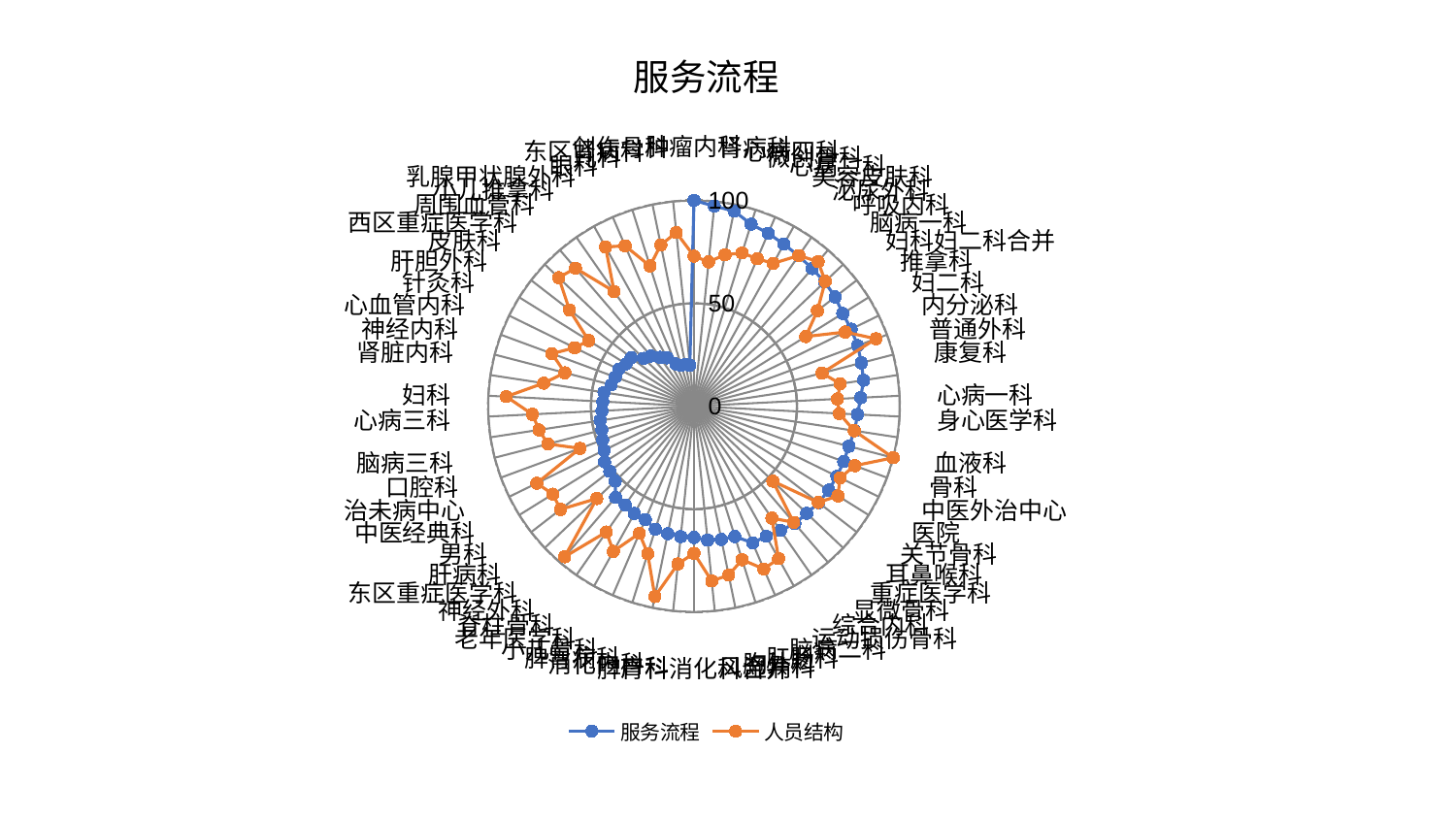

### Chart: 服务流程

| Category | 服务流程 | 人员结构 |
|---|---|---|
| 肿瘤内科 | 100.0 | 72.89035027778503 |
| 肾病科 | 97.71037262647859 | 70.49753754883447 |
| 心病四科 | 96.80821792773104 | 75.1316784559937 |
| 微创骨科 | 92.71633575707789 | 78.03498660728141 |
| 心病二科 | 91.40532083865473 | 77.95982857581768 |
| 美容皮肤科 | 90.014738109534 | 79.37740326968002 |
| 泌尿外科 | 89.03070443835263 | 89.18383911048493 |
| 呼吸内科 | 88.12164759825616 | 92.60591570113746 |
| 脑病一科 | 87.62246804787873 | 88.02113815429546 |
| 妇科妇二科合并 | 86.74752597643202 | 75.81663145169445 |
| 推拿科 | 85.18824778391769 | 63.99692771745489 |
| 妇二科 | 85.04196018010967 | 81.83602502802364 |
| 内分泌科 | 84.80155862109503 | 94.28586715247596 |
| 普通外科 | 84.0073141568234 | 64.22804775565744 |
| 康复科 | 83.35664080358428 | 71.91868459062057 |
| 心病一科 | 81.10938076100733 | 69.80018337760619 |
| 身心医学科 | 79.53068685782358 | 70.67471294960086 |
| 血液科 | 78.97117854817631 | 78.78155687618307 |
| 骨科 | 77.72107845879428 | 100.0 |
| 中医外治中心 | 77.58457088728358 | 83.28160559546996 |
| 医院 | 77.33800019143354 | 79.06535841487158 |
| 关节骨科 | 77.12769808689757 | 82.40213775048349 |
| 耳鼻喉科 | 76.62186987457406 | 76.42018305810042 |
| 重症医学科 | 75.56779589851709 | 52.86960649067441 |
| 显微骨科 | 75.21742294904448 | 74.38630975640719 |
| 综合内科 | 73.5660198932375 | 66.26290734534798 |
| 运动损伤骨科 | 72.27481536217785 | 84.7421952849973 |
| 脑病二科 | 72.27031422043987 | 86.05013994384537 |
| 肛肠科 | 66.36010545735985 | 78.18297257341965 |
| 胸外科 | 66.12569100868662 | 83.78889014038995 |
| 风湿病科 | 65.40488861219578 | 85.35853293231213 |
| 脾胃科消化科合并 | 63.79022348184925 | 71.47559371518646 |
| 产科 | 63.698882911257954 | 77.02141460225319 |
| 消化内科 | 63.28555579868291 | 94.4232534207852 |
| 脾胃病科 | 62.66571752317986 | 75.09111104010135 |
| 小儿骨科 | 59.93538137471435 | 67.23705164649981 |
| 老年医学科 | 59.61363386778717 | 80.67778431166074 |
| 脊柱骨科 | 58.448126206737484 | 74.48611137587376 |
| 神经外科 | 58.43322045116816 | 96.42928084825628 |
| 东区重症医学科 | 52.799603218204176 | 65.16721413998918 |
| 肝病科 | 51.698794508619734 | 81.93739510060365 |
| 男科 | 51.15993214055909 | 80.82678379099588 |
| 中医经典科 | 48.68192371448365 | 84.99594214898708 |
| 治未病中心 | 47.30307465290867 | 59.0736735937748 |
| 口腔科 | 46.23877245495919 | 73.28686772840193 |
| 脑病三科 | 46.11645661173402 | 76.13957826487065 |
| 心病三科 | 44.74461852211142 | 78.5672413104741 |
| 妇科 | 44.359098285396 | 91.27180287833119 |
| 肾脏内科 | 44.228978407840906 | 73.82495977289524 |
| 神经内科 | 41.50430791710933 | 64.75626133257911 |
| 心血管内科 | 40.79829065990661 | 73.5360499428307 |
| 针灸科 | 40.770475020394656 | 64.52169134743937 |
| 肝胆外科 | 38.8292100675798 | 60.269939557506305 |
| 皮肤科 | 38.57991218869989 | 76.44896231614815 |
| 西区重症医学科 | 33.782977481047624 | 90.63912229227213 |
| 周围血管科 | 32.13684462446772 | 88.41087255105353 |
| 小儿推拿科 | 28.962583936748906 | 67.90697290926794 |
| 乳腺甲状腺外科 | 26.889126379815405 | 88.49317802072736 |
| 眼科 | 22.314436832142004 | 84.78261217391696 |
| 儿科 | 20.81720287244851 | 71.42349247279203 |
| 东区肾病科 | 20.699268963572838 | 79.98078465858492 |
| 创伤骨科 | 20.002484768403303 | 84.79346145056317 |
52